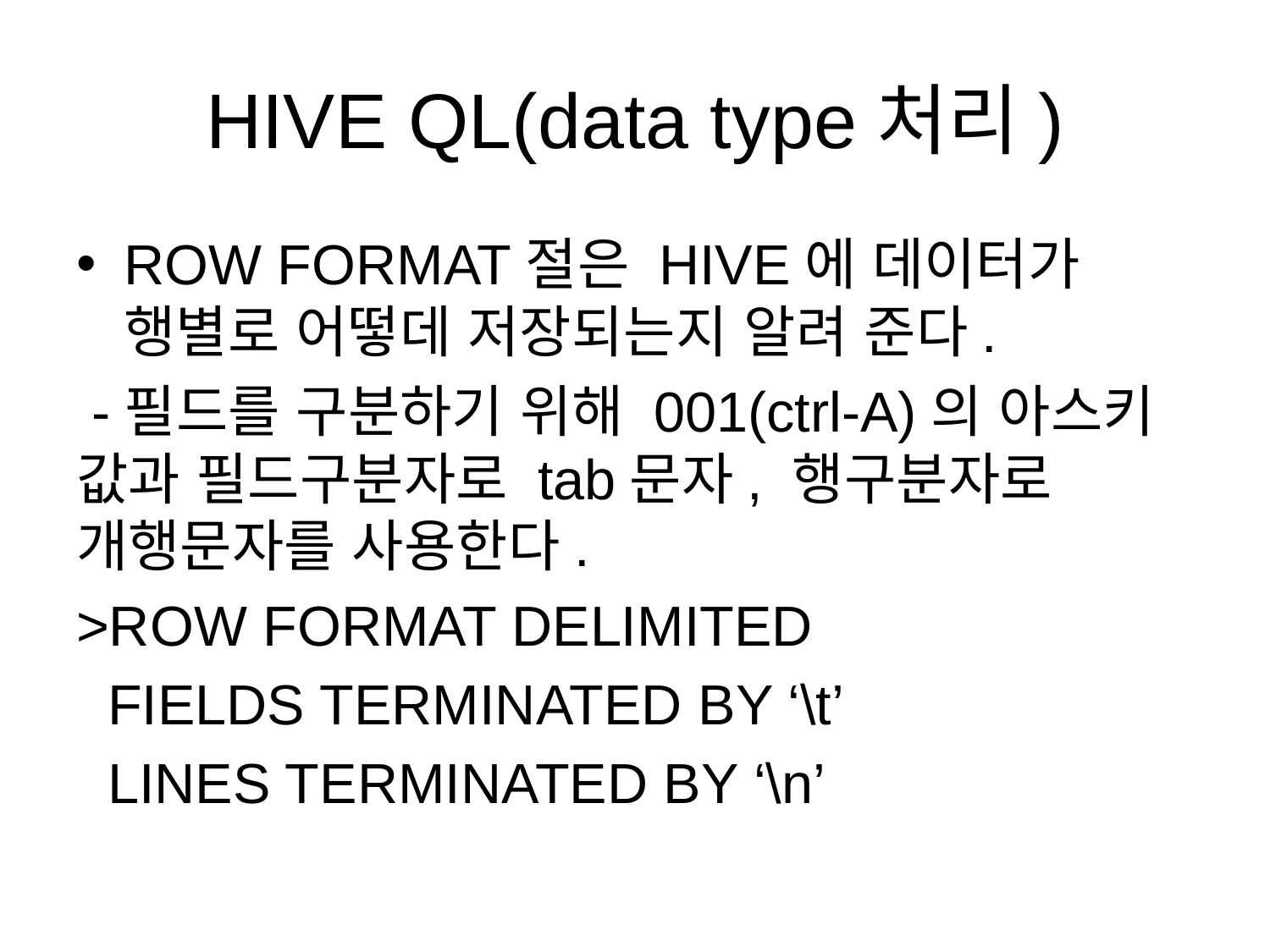

# HIVE QL(data type처리)
ROW FORMAT절은 HIVE에 데이터가 행별로 어떻데 저장되는지 알려 준다.
 -필드를 구분하기 위해 001(ctrl-A)의 아스키 값과 필드구분자로 tab문자, 행구분자로 개행문자를 사용한다.
>ROW FORMAT DELIMITED
  FIELDS TERMINATED BY ‘\t’
  LINES TERMINATED BY ‘\n’